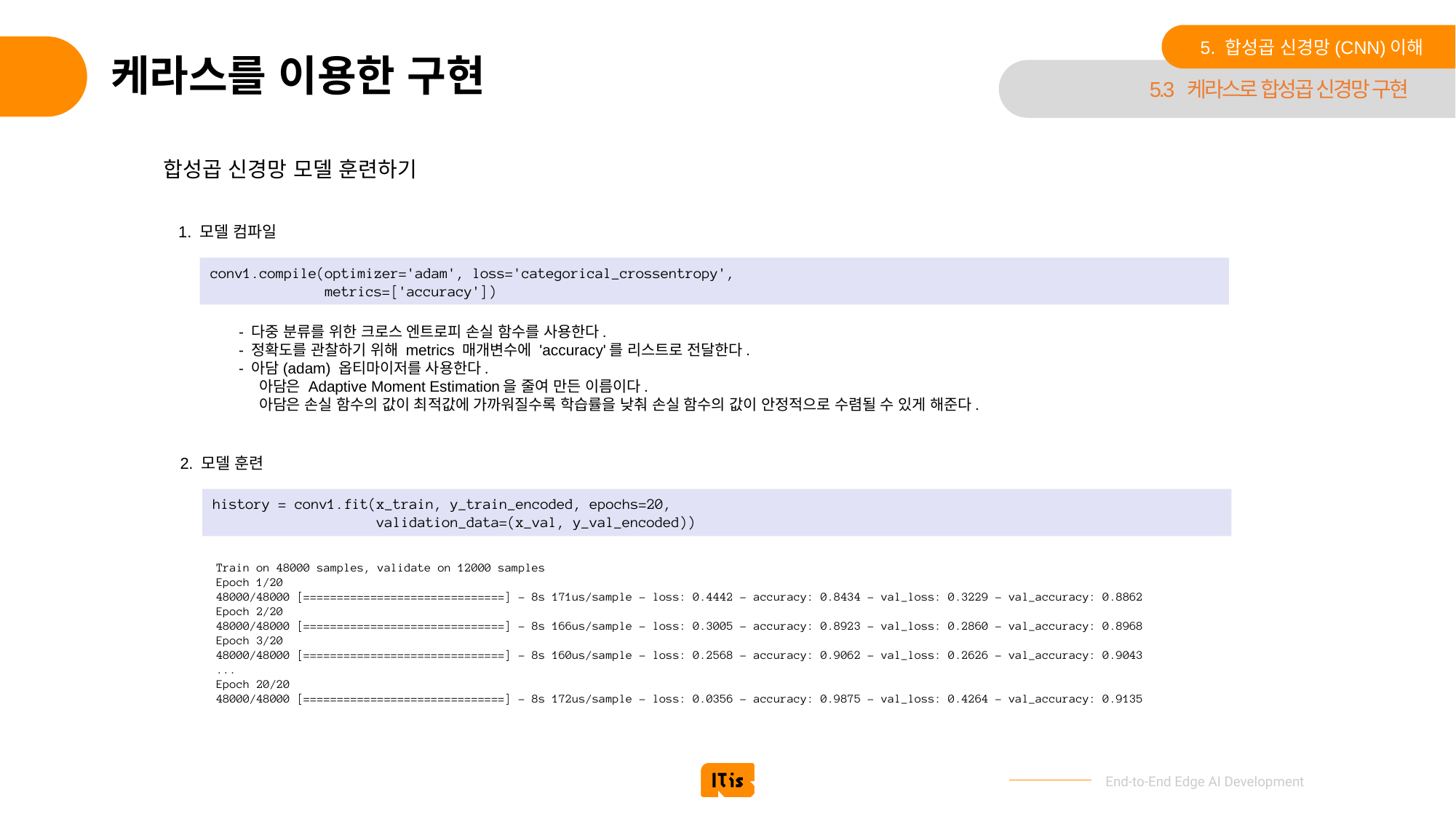

5. 합성곱 신경망(CNN)이해
# 케라스를 이용한 구현
5.3  케라스로 합성곱 신경망 구현

합성곱 신경망 모델 훈련하기
1. 모델 컴파일
conv1.compile(optimizer='adam', loss='categorical_crossentropy',
              metrics=['accuracy'])
- 다중 분류를 위한 크로스 엔트로피 손실 함수를 사용한다.
- 정확도를 관찰하기 위해 metrics 매개변수에 'accuracy'를 리스트로 전달한다.
- 아담(adam) 옵티마이저를 사용한다.
    아담은 Adaptive Moment Estimation을 줄여 만든 이름이다.
    아담은 손실 함수의 값이 최적값에 가까워질수록 학습률을 낮춰 손실 함수의 값이 안정적으로 수렴될 수 있게 해준다.
2. 모델 훈련
history = conv1.fit(x_train, y_train_encoded, epochs=20,
                    validation_data=(x_val, y_val_encoded))
Train on 48000 samples, validate on 12000 samples
Epoch 1/20
48000/48000 [==============================] - 8s 171us/sample - loss: 0.4442 - accuracy: 0.8434 - val_loss: 0.3229 - val_accuracy: 0.8862
Epoch 2/20
48000/48000 [==============================] - 8s 166us/sample - loss: 0.3005 - accuracy: 0.8923 - val_loss: 0.2860 - val_accuracy: 0.8968
Epoch 3/20
48000/48000 [==============================] - 8s 160us/sample - loss: 0.2568 - accuracy: 0.9062 - val_loss: 0.2626 - val_accuracy: 0.9043
...
Epoch 20/20
48000/48000 [==============================] - 8s 172us/sample - loss: 0.0356 - accuracy: 0.9875 - val_loss: 0.4264 - val_accuracy: 0.9135